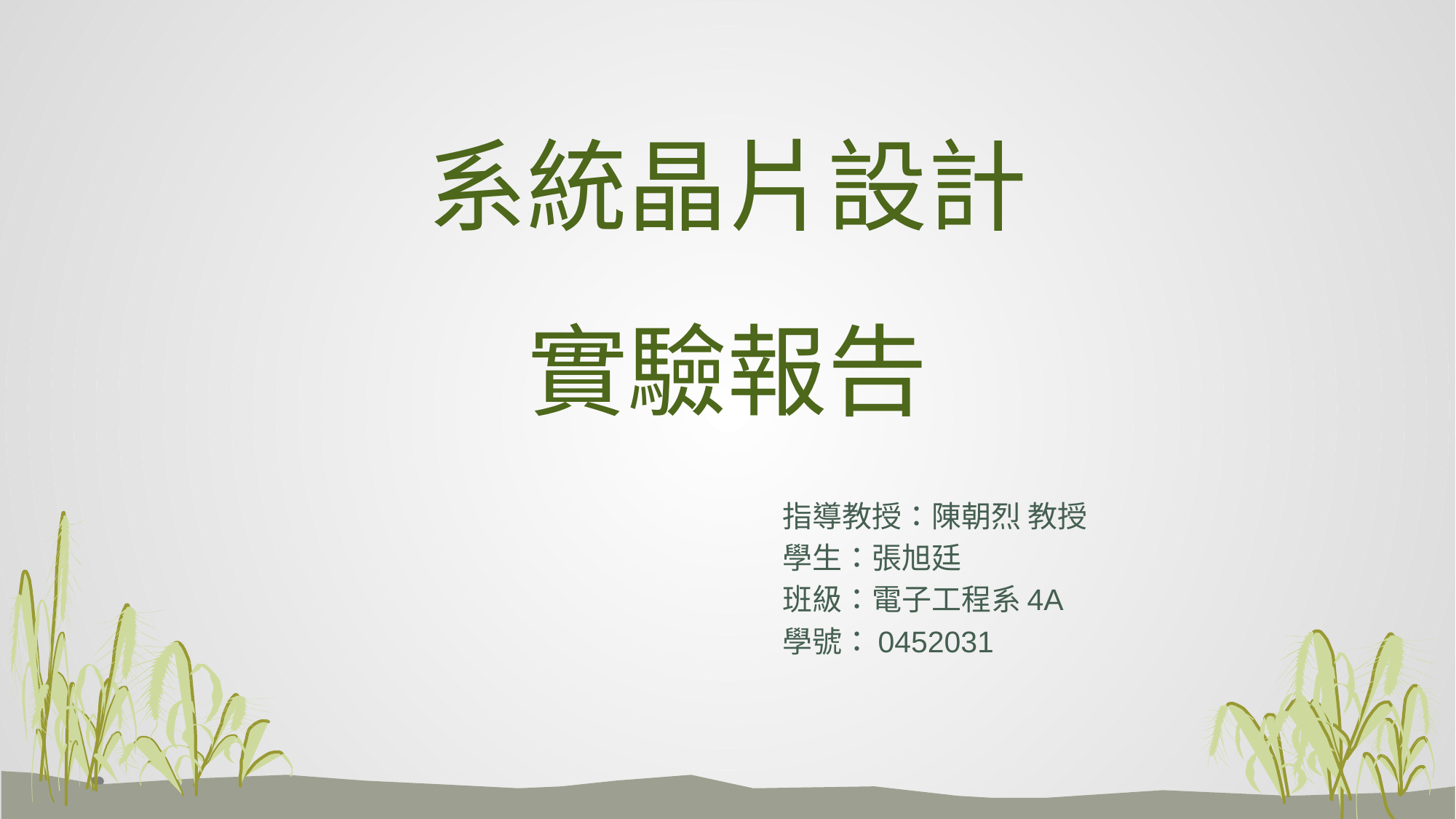

# 系統晶片設計 實驗報告
指導教授：陳朝烈 教授
學生：張旭廷
班級：電子工程系4A
學號：0452031